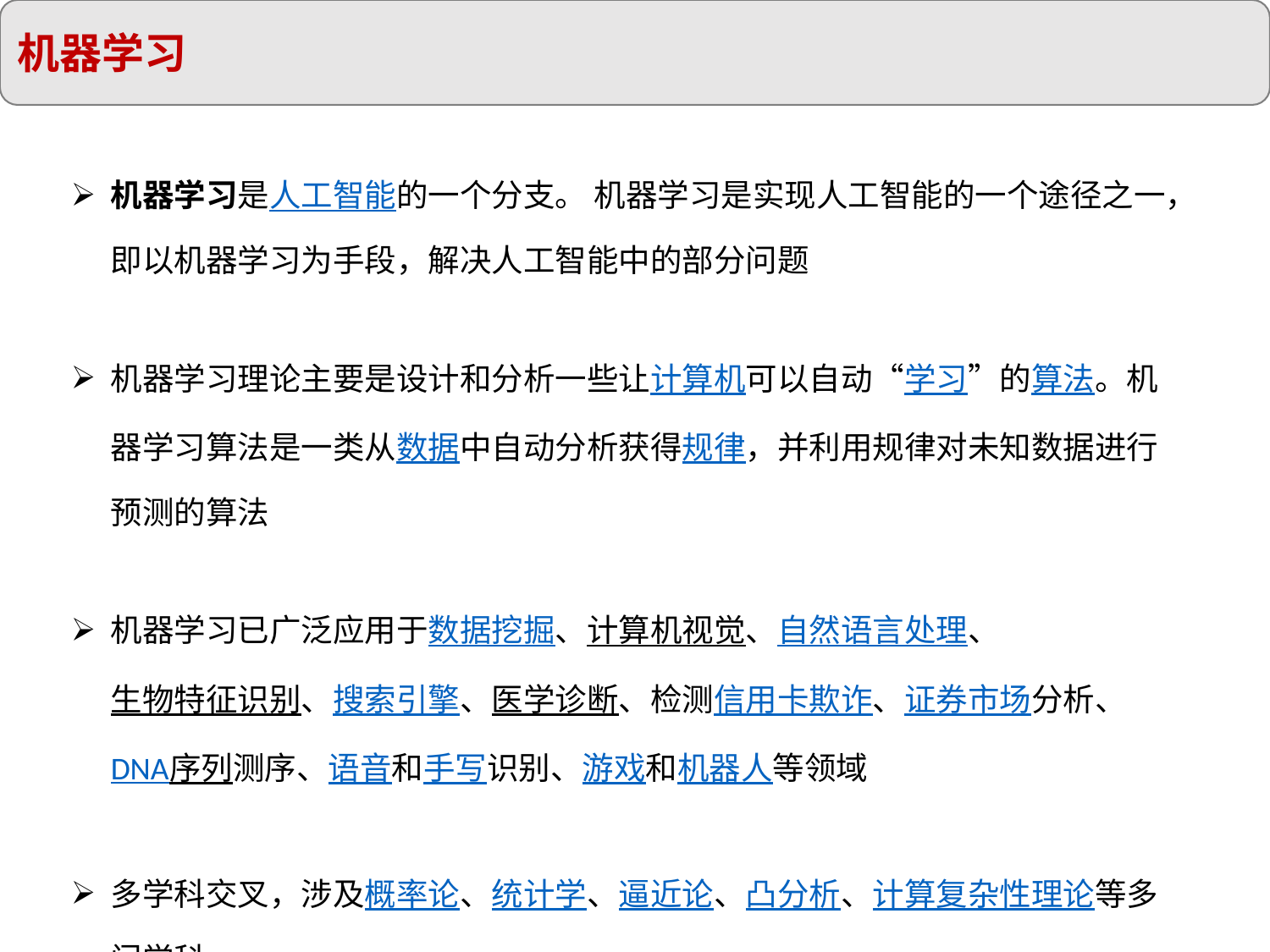

机器学习
机器学习是人工智能的一个分支。 机器学习是实现人工智能的一个途径之一，即以机器学习为手段，解决人工智能中的部分问题

机器学习理论主要是设计和分析一些让计算机可以自动“学习”的算法。机器学习算法是一类从数据中自动分析获得规律，并利用规律对未知数据进行预测的算法

机器学习已广泛应用于数据挖掘、计算机视觉、自然语言处理、生物特征识别、搜索引擎、医学诊断、检测信用卡欺诈、证券市场分析、DNA序列测序、语音和手写识别、游戏和机器人等领域

多学科交叉，涉及概率论、统计学、逼近论、凸分析、计算复杂性理论等多门学科